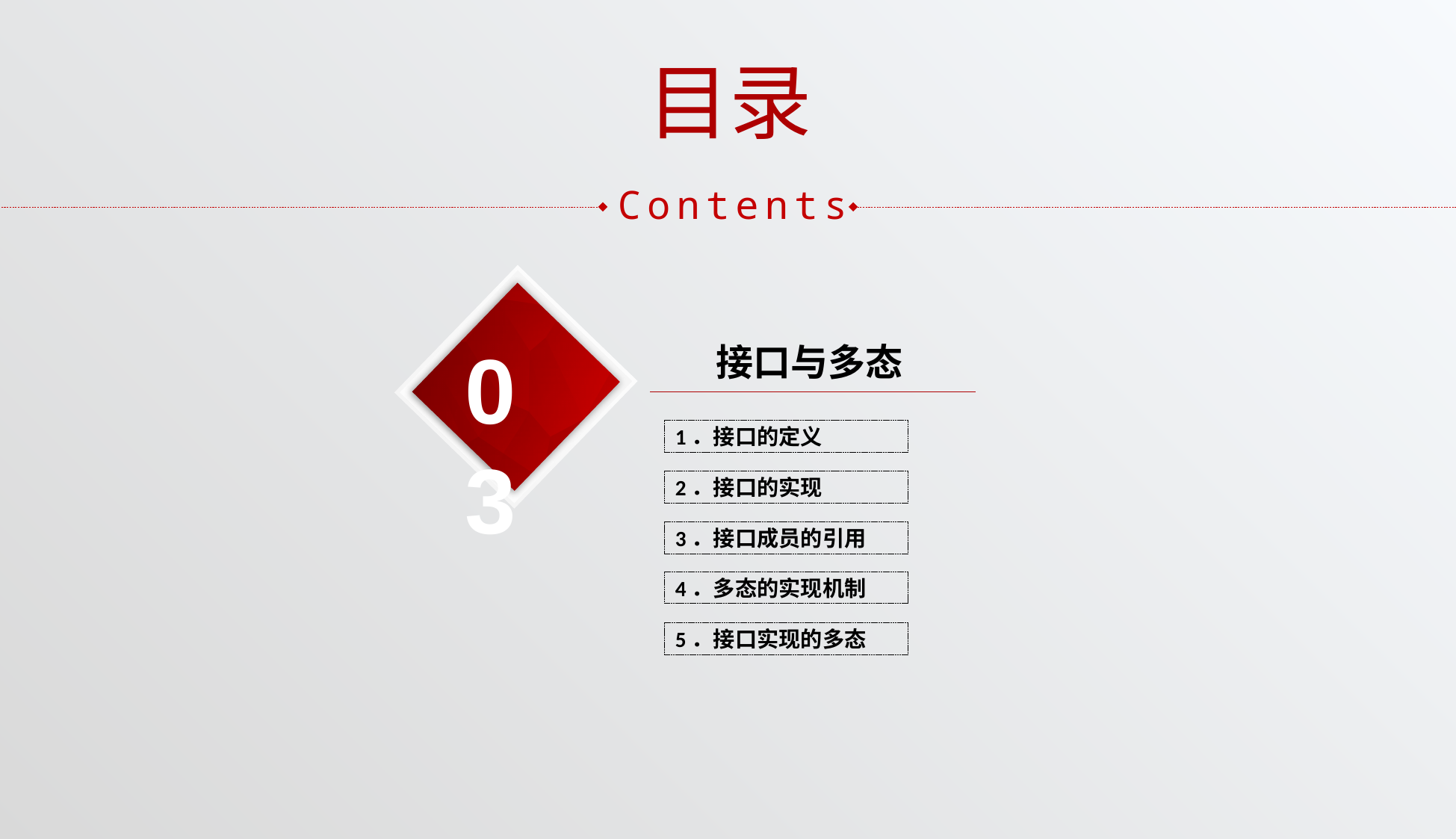

目录
Contents

03
接口与多态
1．接口的定义
2．接口的实现
3．接口成员的引用
4．多态的实现机制
5．接口实现的多态